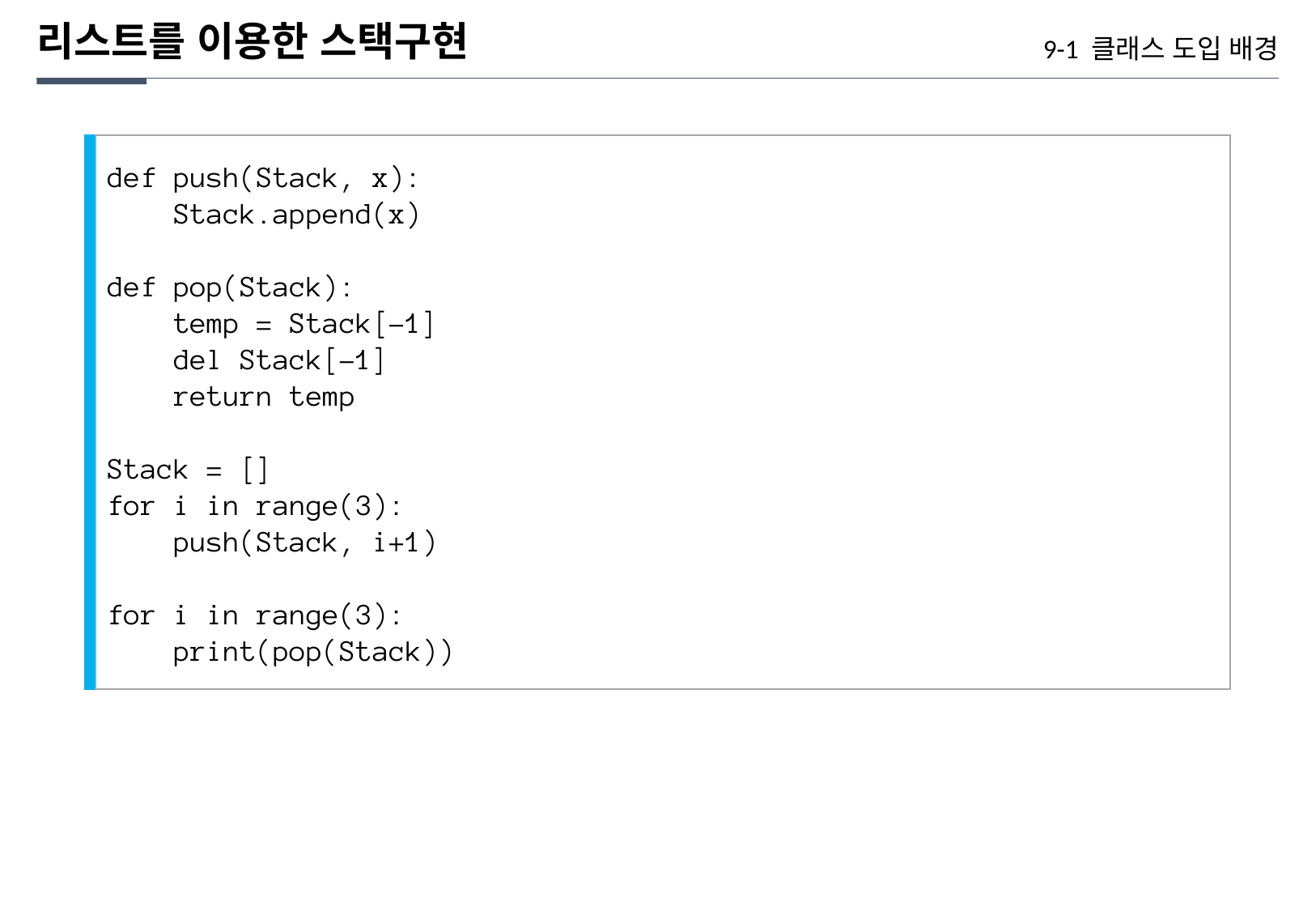

리스트를 이용한 스택구현
9-1 클래스 도입 배경

def push(Stack, x):
    Stack.append(x)

def pop(Stack):
    temp = Stack[-1]
    del Stack[-1]
    return temp

Stack = []
for i in range(3):
    push(Stack, i+1)

for i in range(3):
    print(pop(Stack))